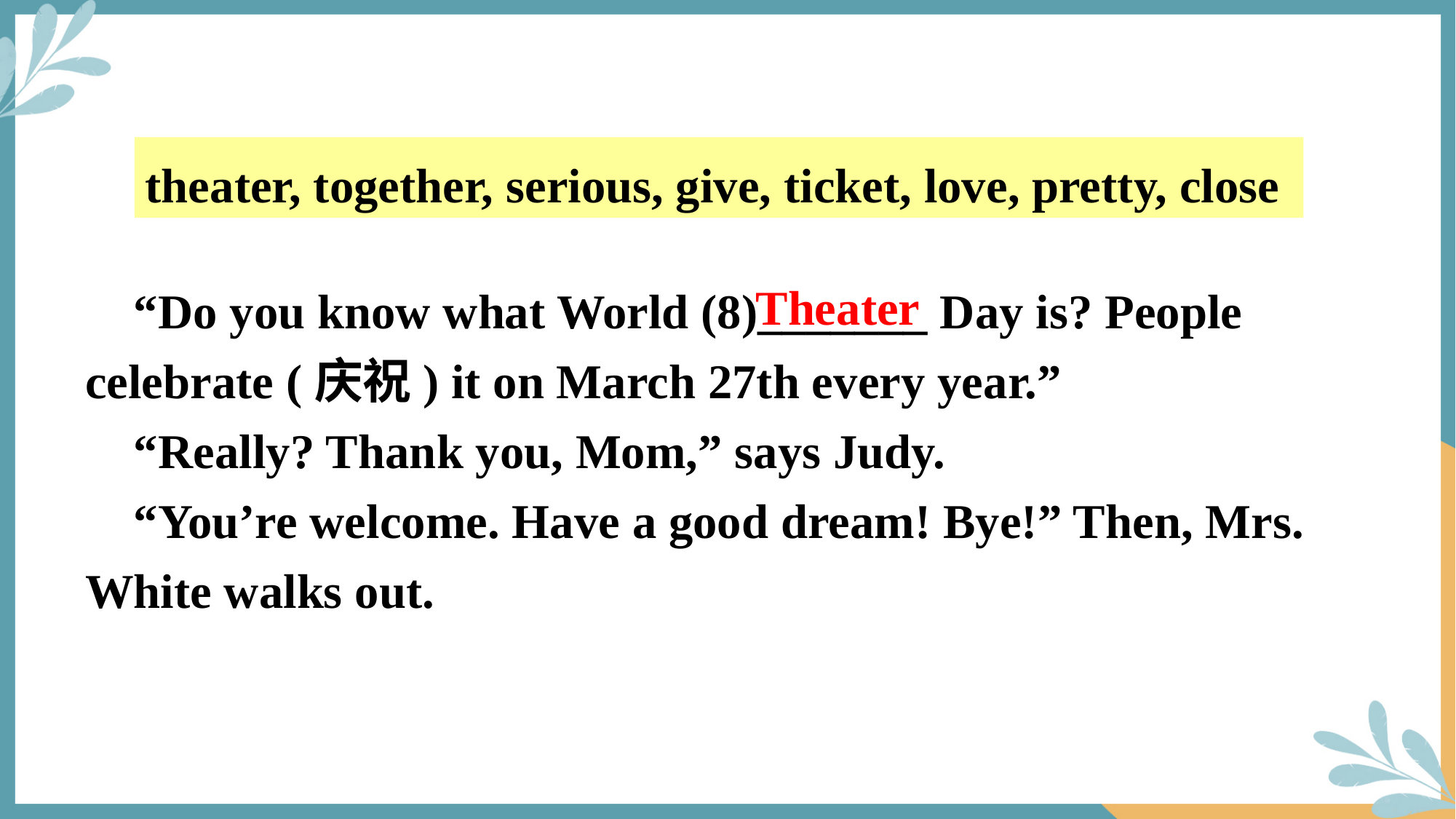

theater, together, serious, give, ticket, love, pretty, close
    “Do you know what World (8)_______ Day is? People celebrate (庆祝) it on March 27th every year.”
    “Really? Thank you, Mom,” says Judy.
    “You’re welcome. Have a good dream! Bye!” Then, Mrs. White walks out.
Theater